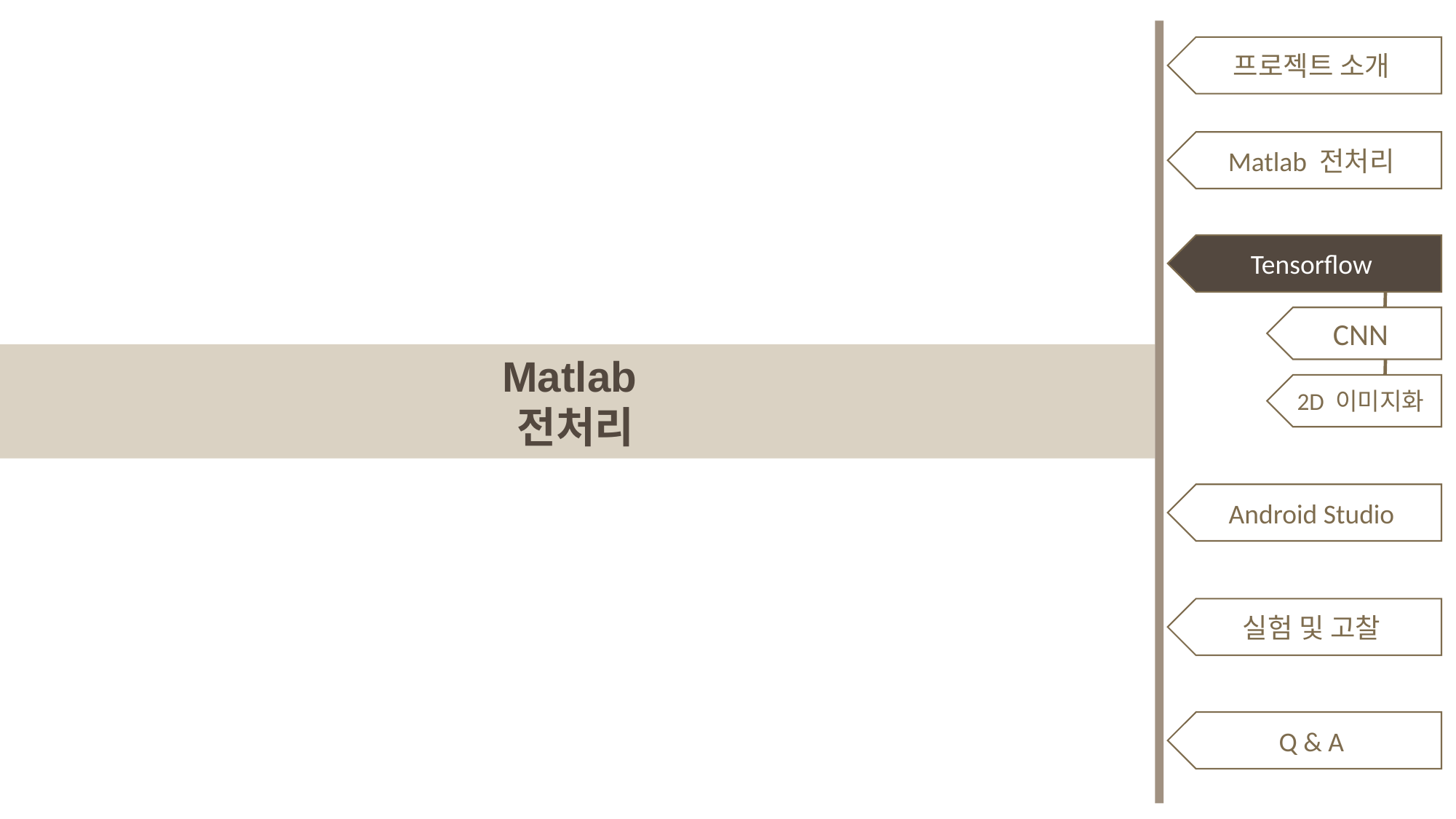

프로젝트 소개
Matlab 전처리
Tensorflow
CNN
Matlab
전처리
2D 이미지화
Android Studio
실험 및 고찰
Q & A